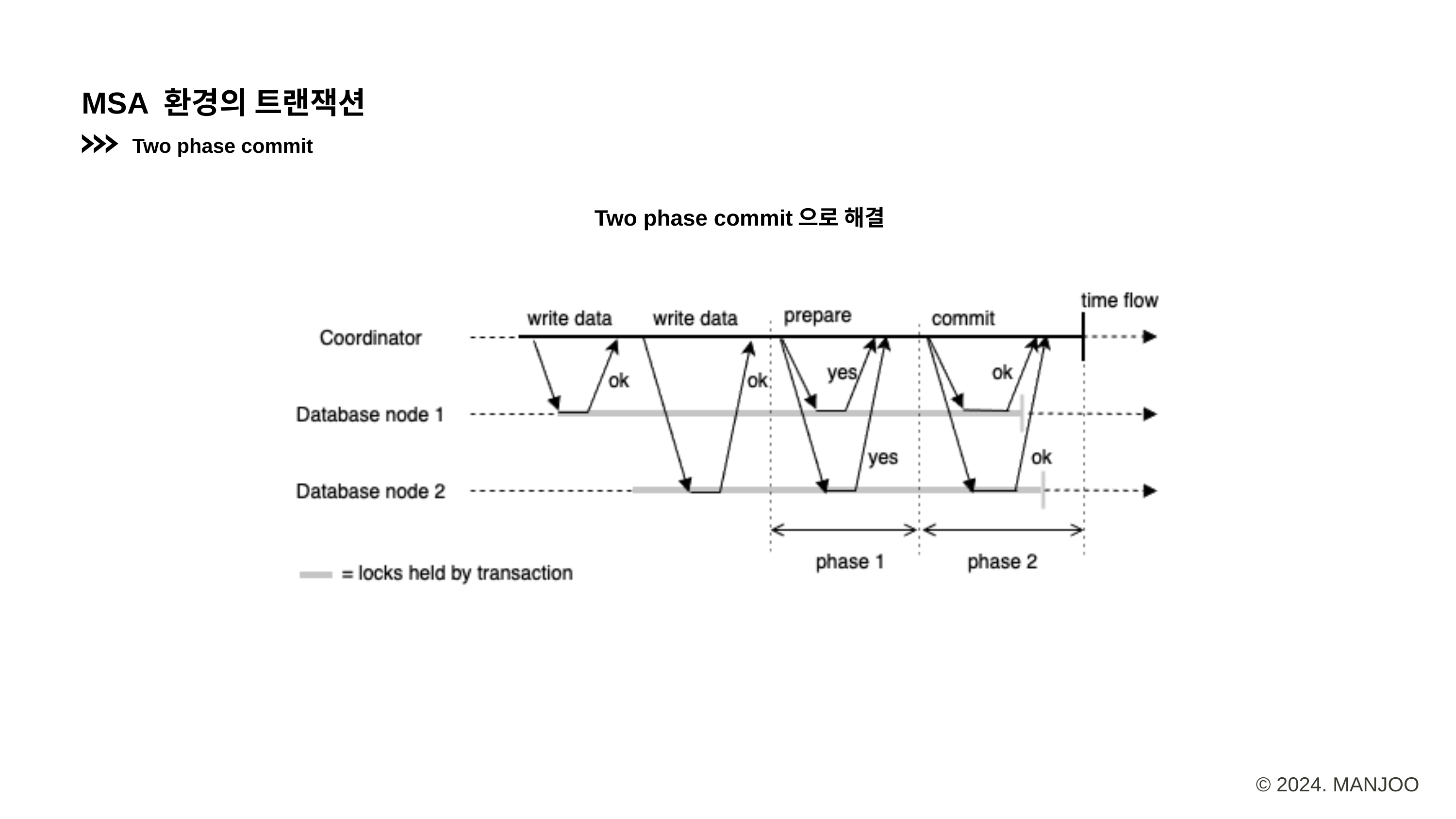

MSA 환경의 트랜잭션

Two phase commit

Two phase commit으로 해결

© 2024. MANJOO